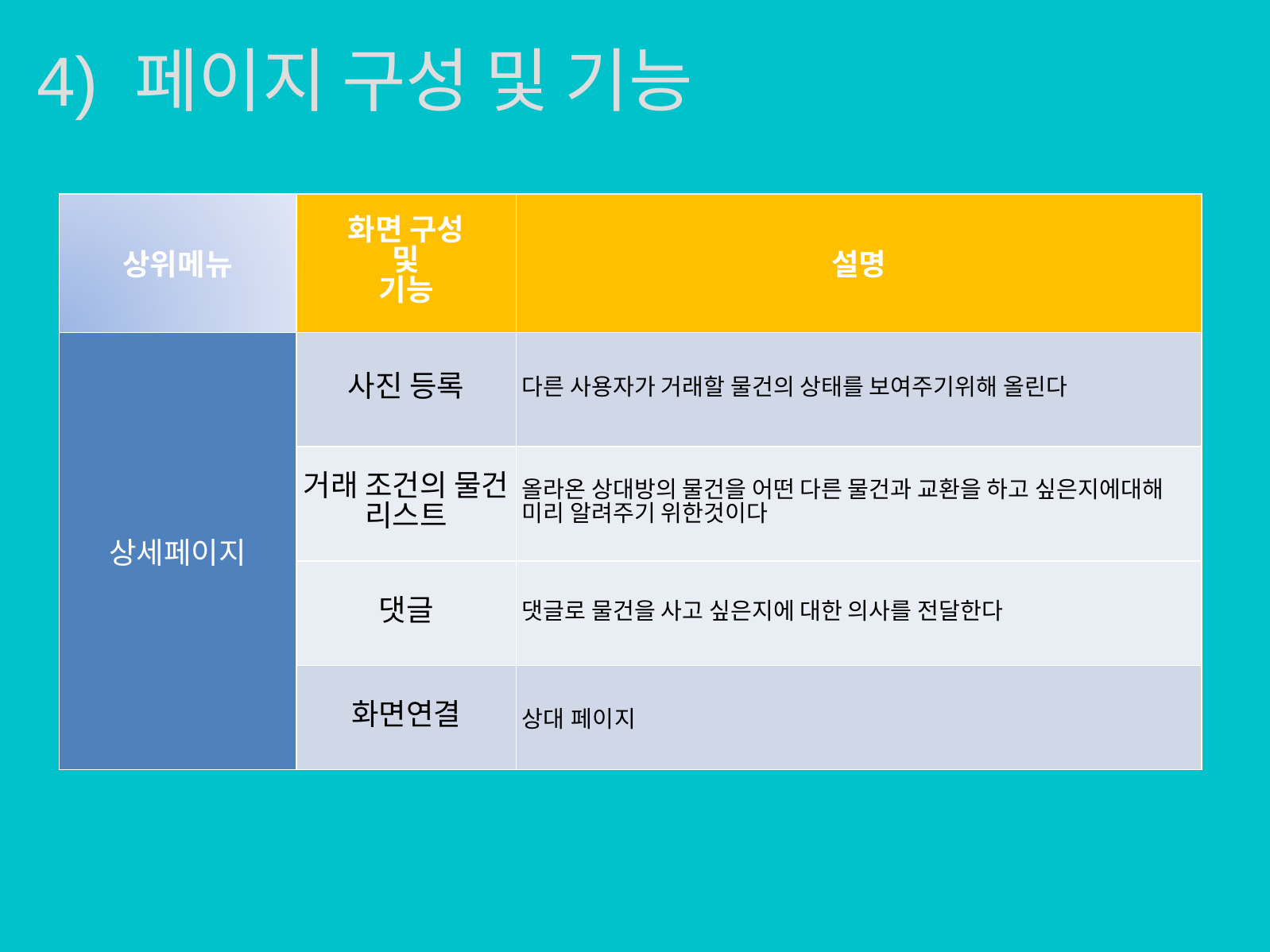

4) 페이지 구성 및 기능
| 상위메뉴 | 화면 구성 및 기능 | 설명 |
| --- | --- | --- |
| 상세페이지 | 사진 등록 | 다른 사용자가 거래할 물건의 상태를 보여주기위해 올린다 |
|  | 거래 조건의 물건 리스트 | 올라온 상대방의 물건을 어떤 다른 물건과 교환을 하고 싶은지에대해 미리 알려주기 위한것이다 |
|  | 댓글 | 댓글로 물건을 사고 싶은지에 대한 의사를 전달한다 |
|  | 화면연결 | 상대 페이지 |